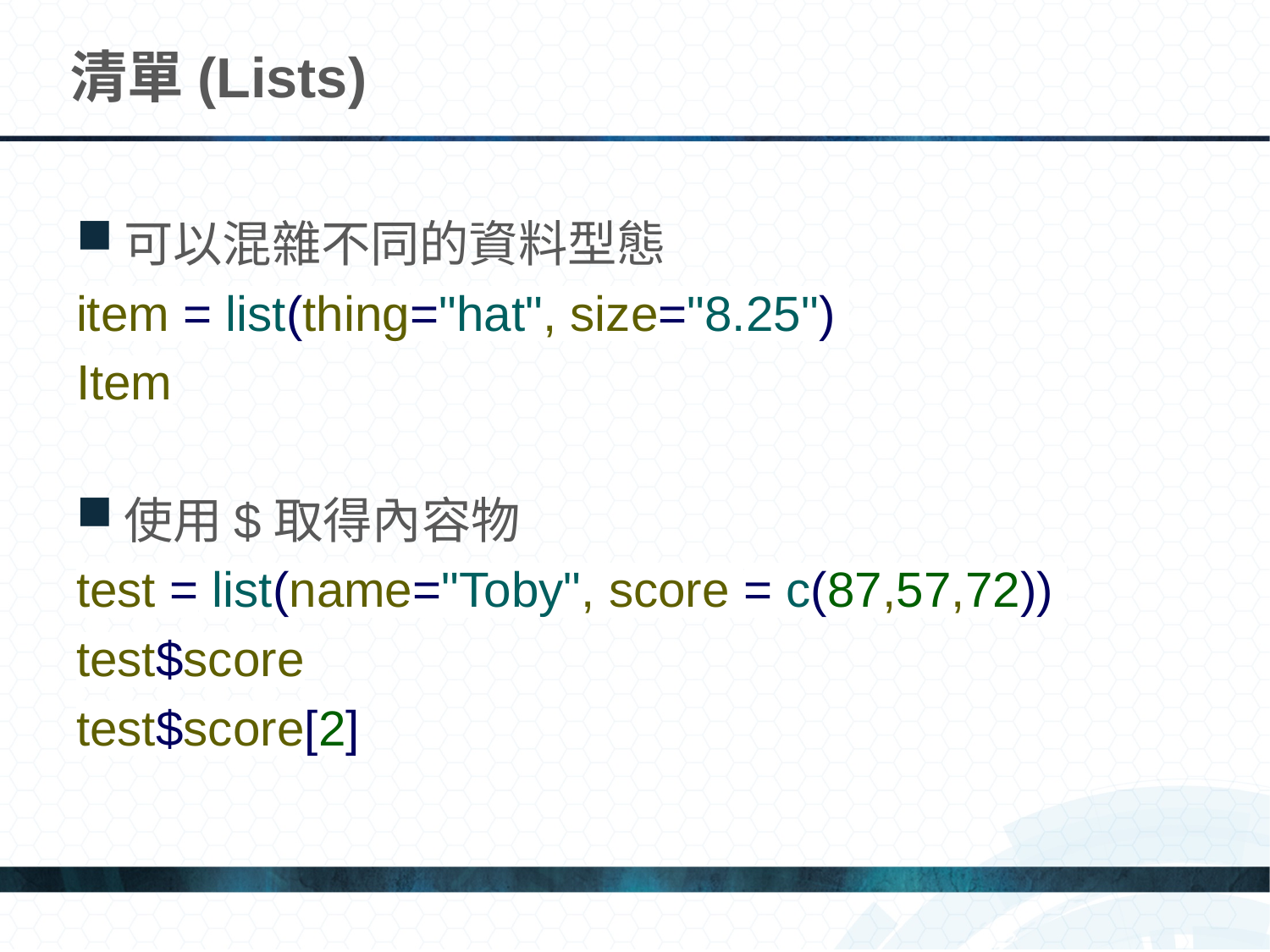

# 清單(Lists)
可以混雜不同的資料型態
item = list(thing="hat", size="8.25")
Item

使用$取得內容物
test = list(name="Toby", score = c(87,57,72))
test$score
test$score[2]